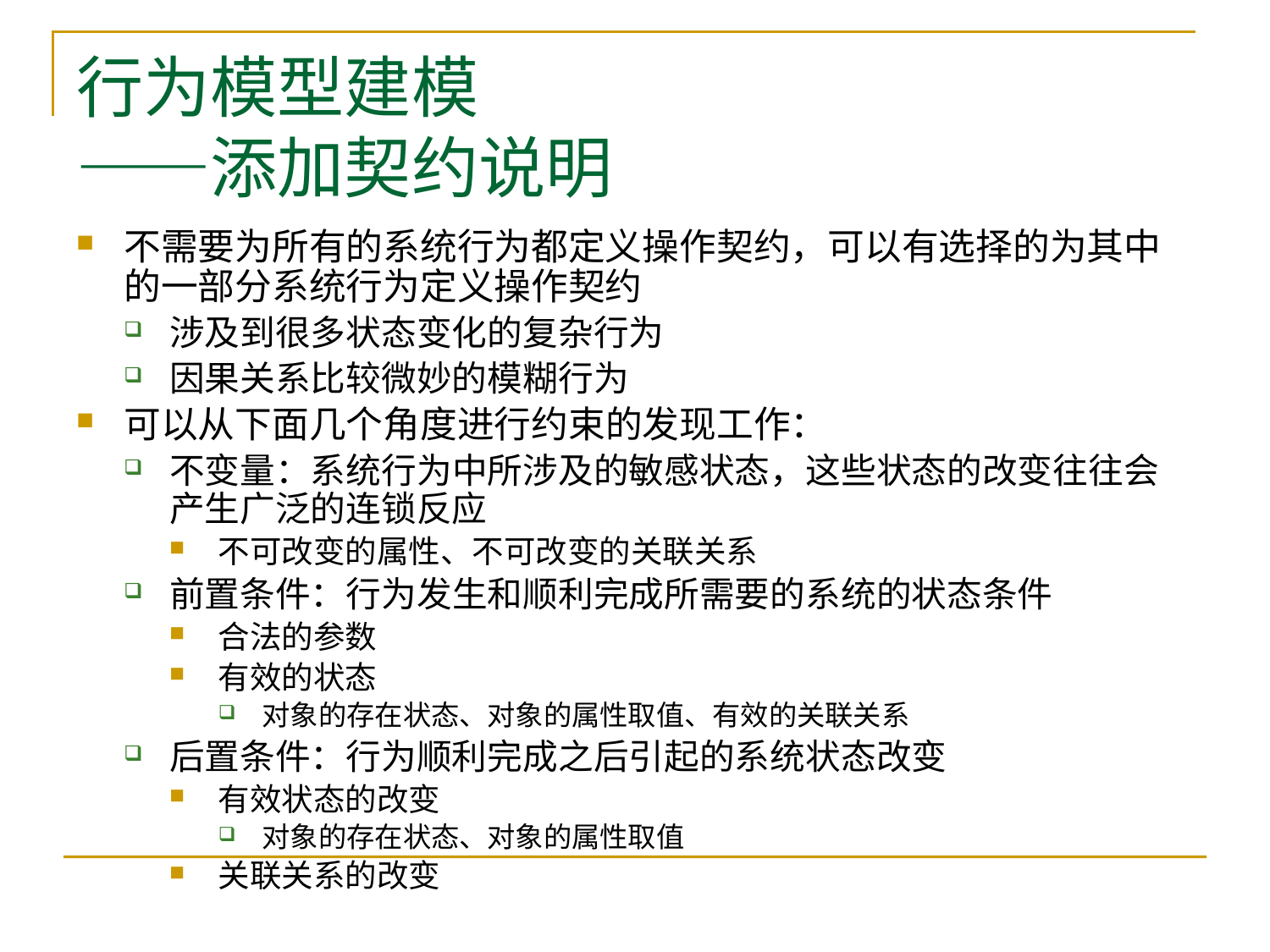

# 行为模型建模 ——添加契约说明
不需要为所有的系统行为都定义操作契约，可以有选择的为其中的一部分系统行为定义操作契约
涉及到很多状态变化的复杂行为
因果关系比较微妙的模糊行为
可以从下面几个角度进行约束的发现工作：
不变量：系统行为中所涉及的敏感状态，这些状态的改变往往会产生广泛的连锁反应
不可改变的属性、不可改变的关联关系
前置条件：行为发生和顺利完成所需要的系统的状态条件
合法的参数
有效的状态
对象的存在状态、对象的属性取值、有效的关联关系
后置条件：行为顺利完成之后引起的系统状态改变
有效状态的改变
对象的存在状态、对象的属性取值
关联关系的改变